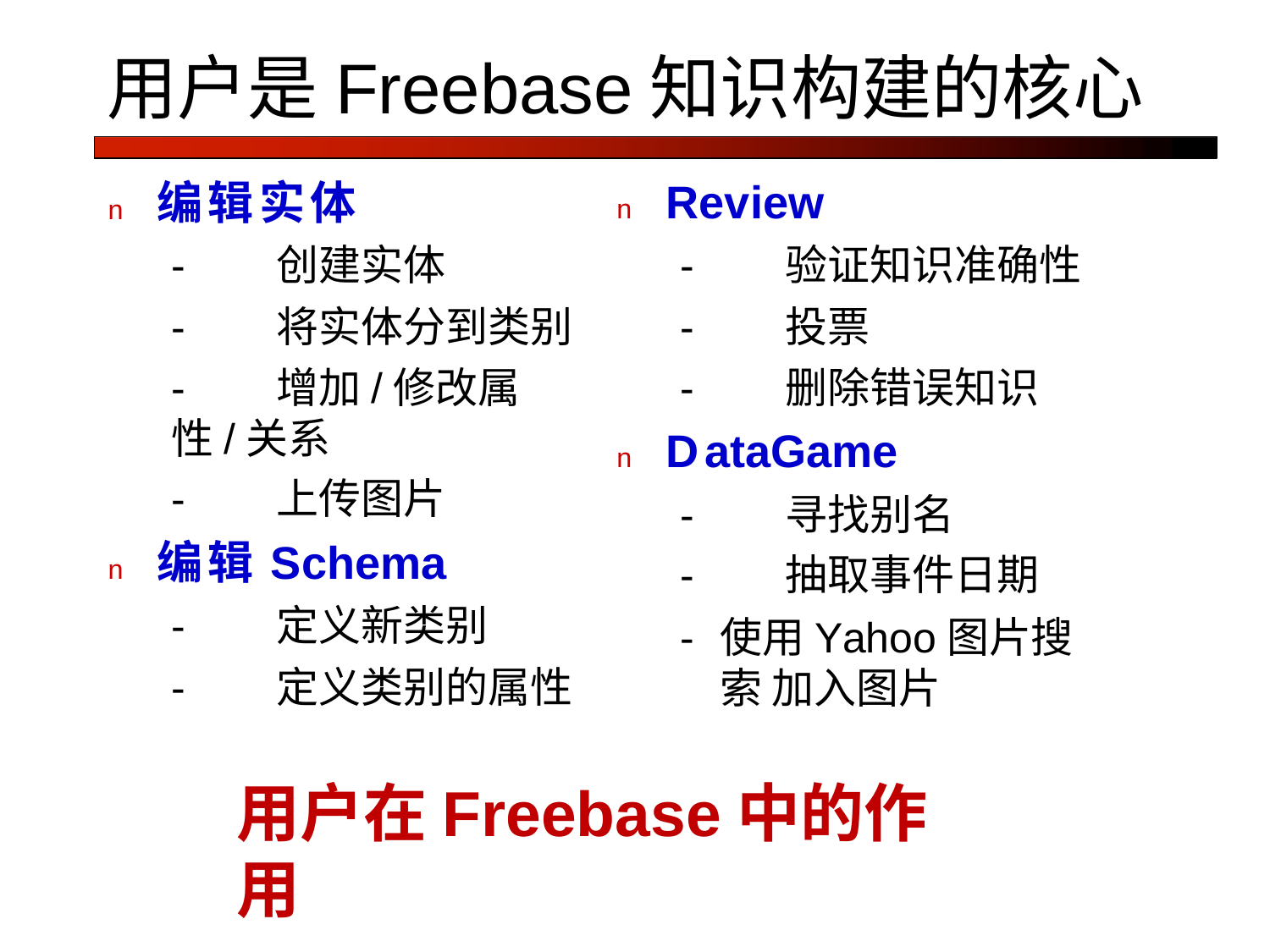

# 用户是Freebase知识构建的核心

n	Review

-	验证知识准确性

-	投票

-	删除错误知识

n	DataGame

-	寻找别名

-	抽取事件日期

-	使用Yahoo图片搜索 加入图片
n	编辑实体

-	创建实体

-	将实体分到类别

-	增加/修改属性/关系

-	上传图片

n	编辑Schema

-	定义新类别

-	定义类别的属性
用户在Freebase中的作用